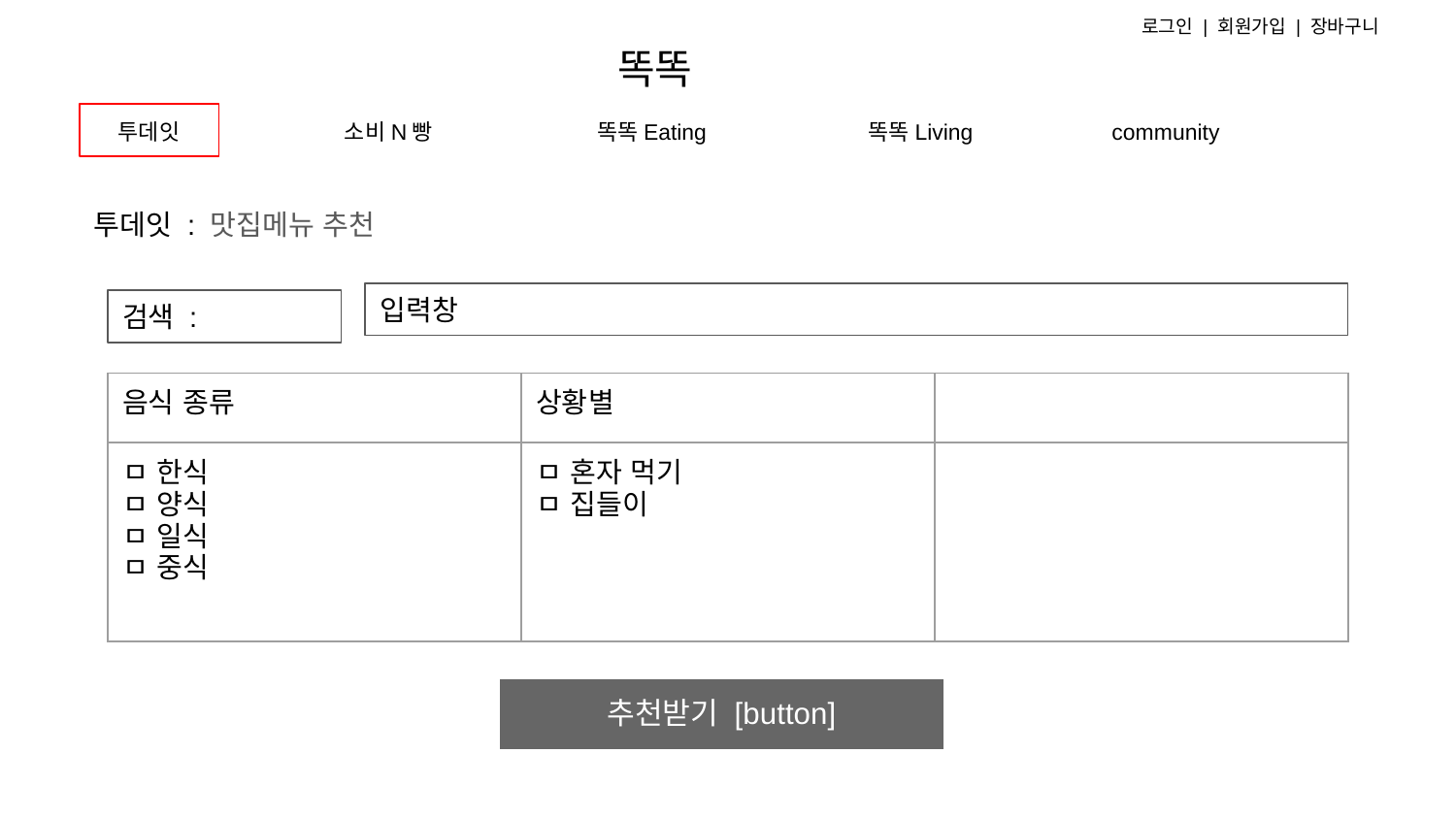

로그인 | 회원가입 | 장바구니
똑똑
투데잇
소비N빵
똑똑Eating
똑똑Living
community
# 투데잇 : 맛집메뉴 추천
입력창
검색 :
필터링 페이지
[input], [select > option]
(예 : 한식,양식 / 혼자먹기, 집들이 / 주소)
| 음식 종류 | 상황별 |  |
| --- | --- | --- |
| ㅁ 한식 ㅁ 양식 ㅁ 일식 ㅁ 중식 | ㅁ 혼자 먹기 ㅁ 집들이 |  |
추천받기 [button]